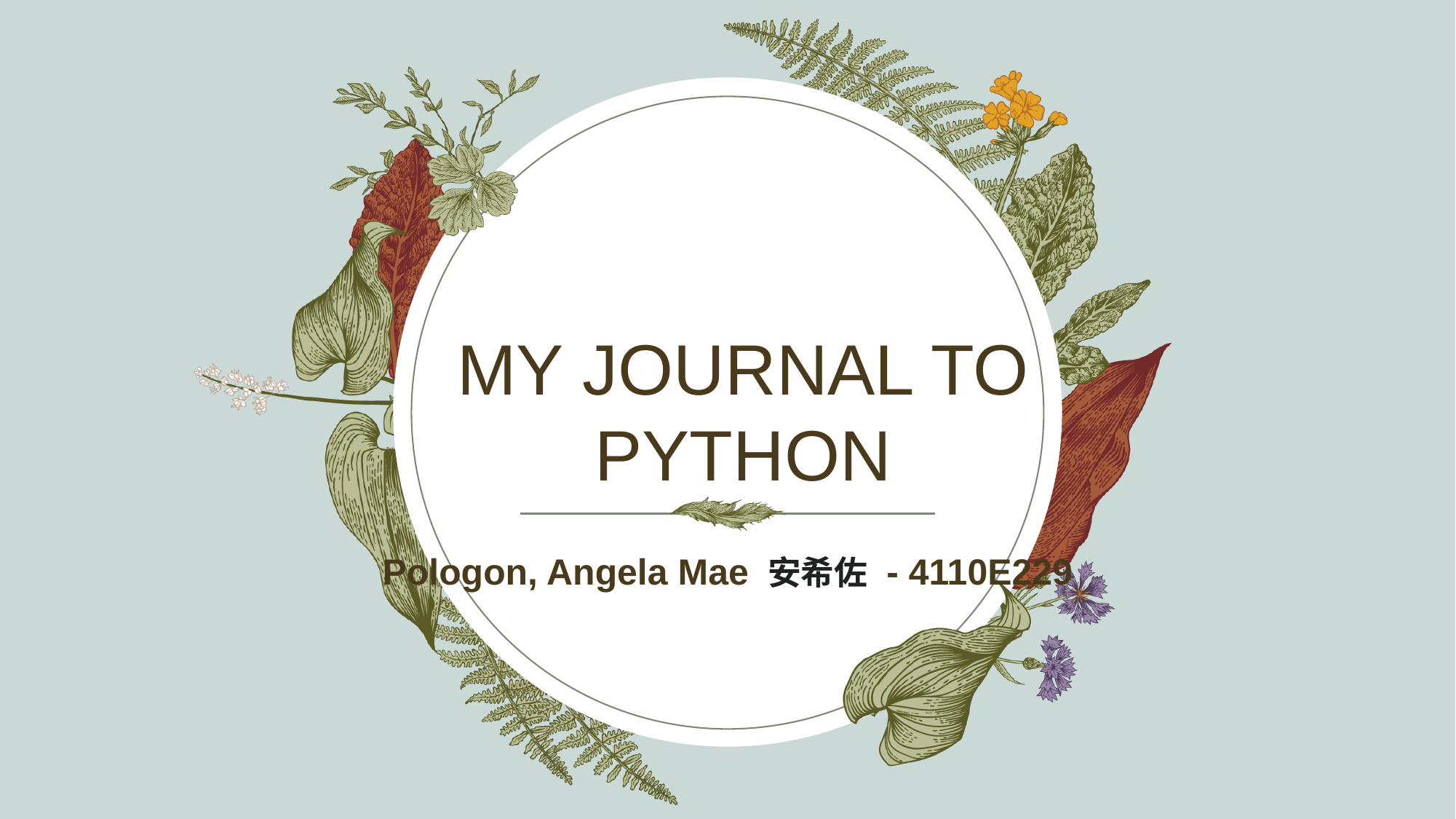

# MY JOURNAL TO PYTHON
Pologon, Angela Mae 安希佐 - 4110E229